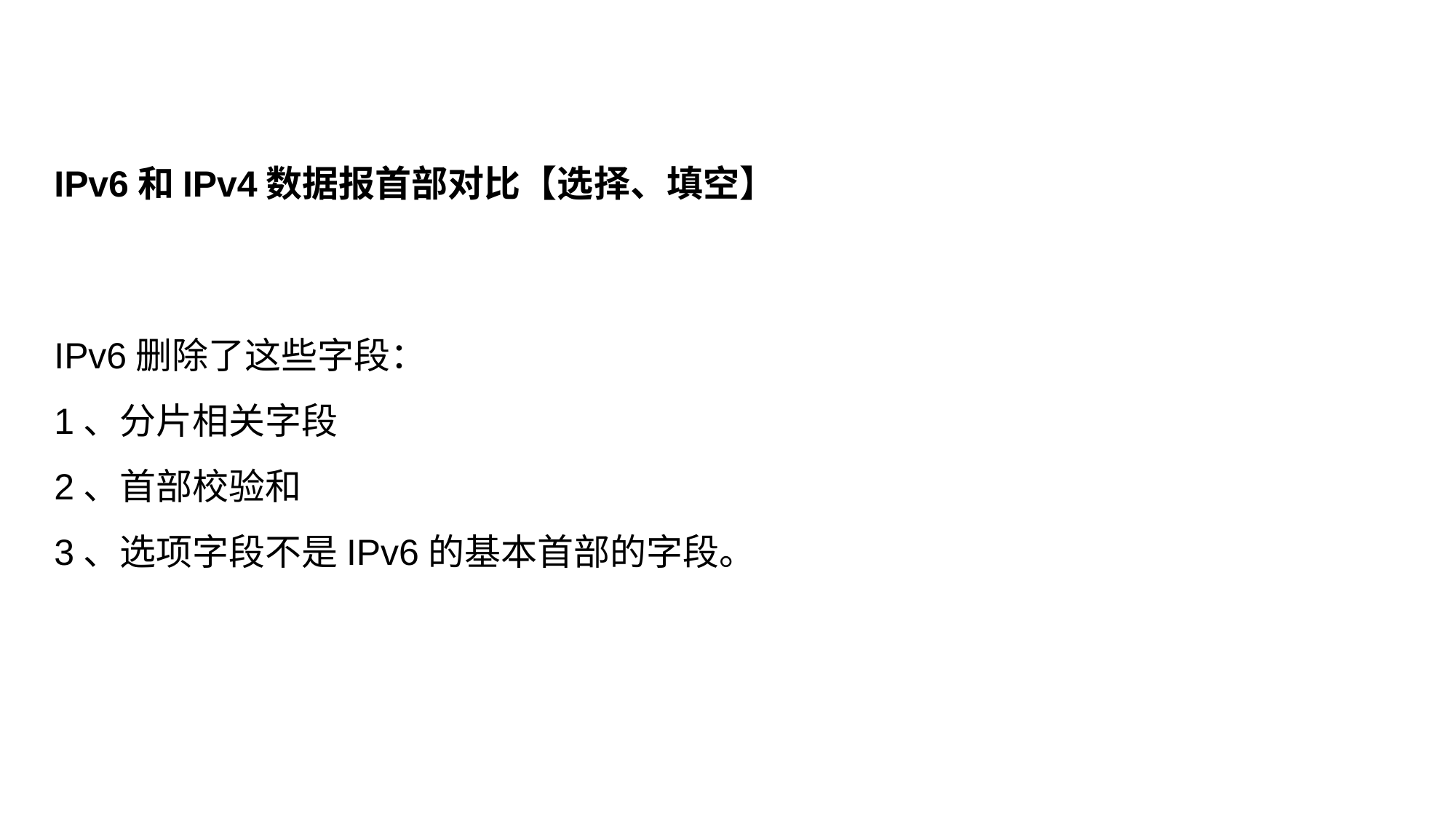

IPv6和IPv4数据报首部对比【选择、填空】
IPv6删除了这些字段：
1、分片相关字段
2、首部校验和
3、选项字段不是IPv6的基本首部的字段。